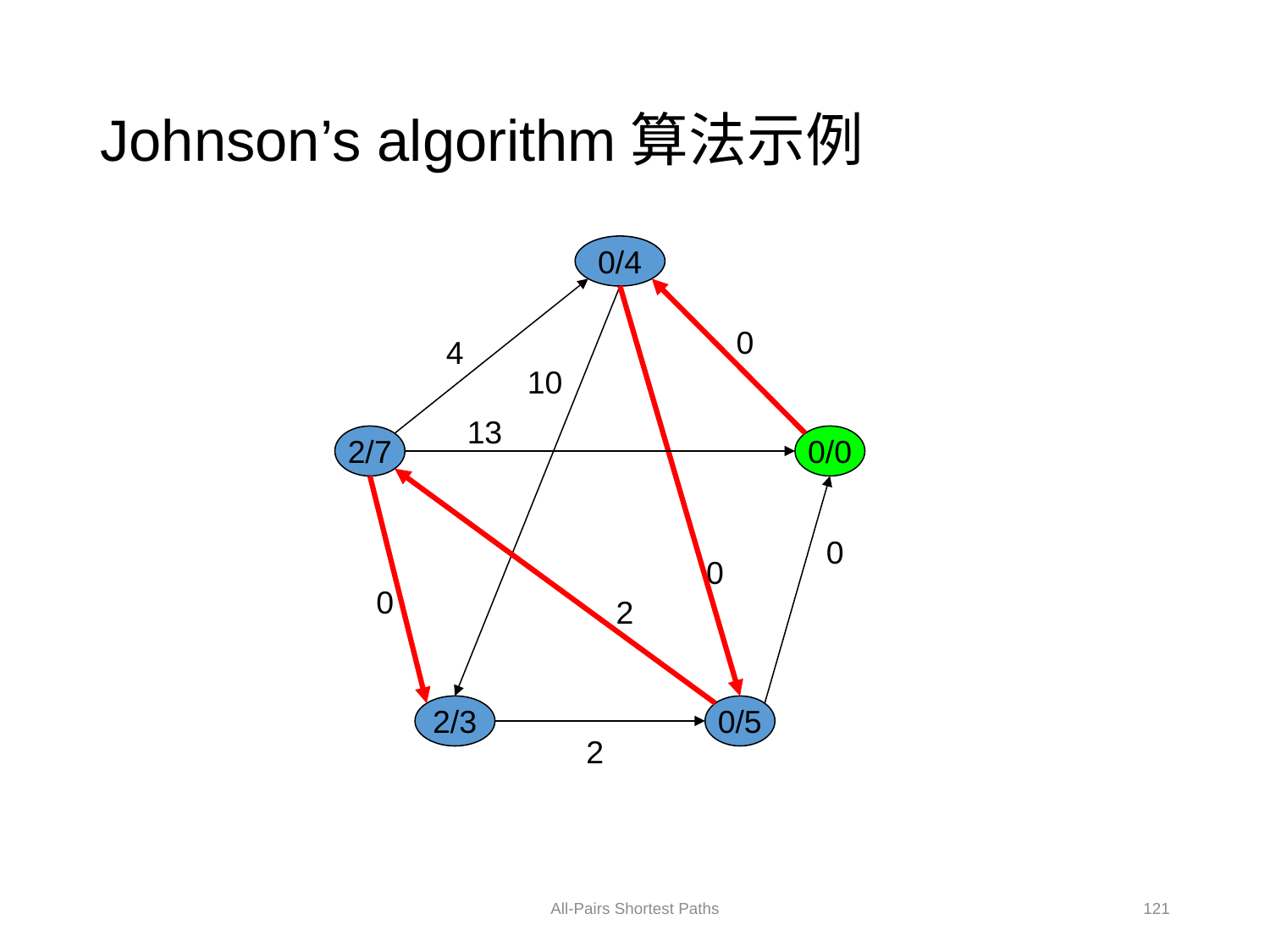

# Johnson’s algorithm算法示例
0/4
0
4
10
13
2/7
0/0
0
0
0
2
2/3
0/5
2
All-Pairs Shortest Paths
121